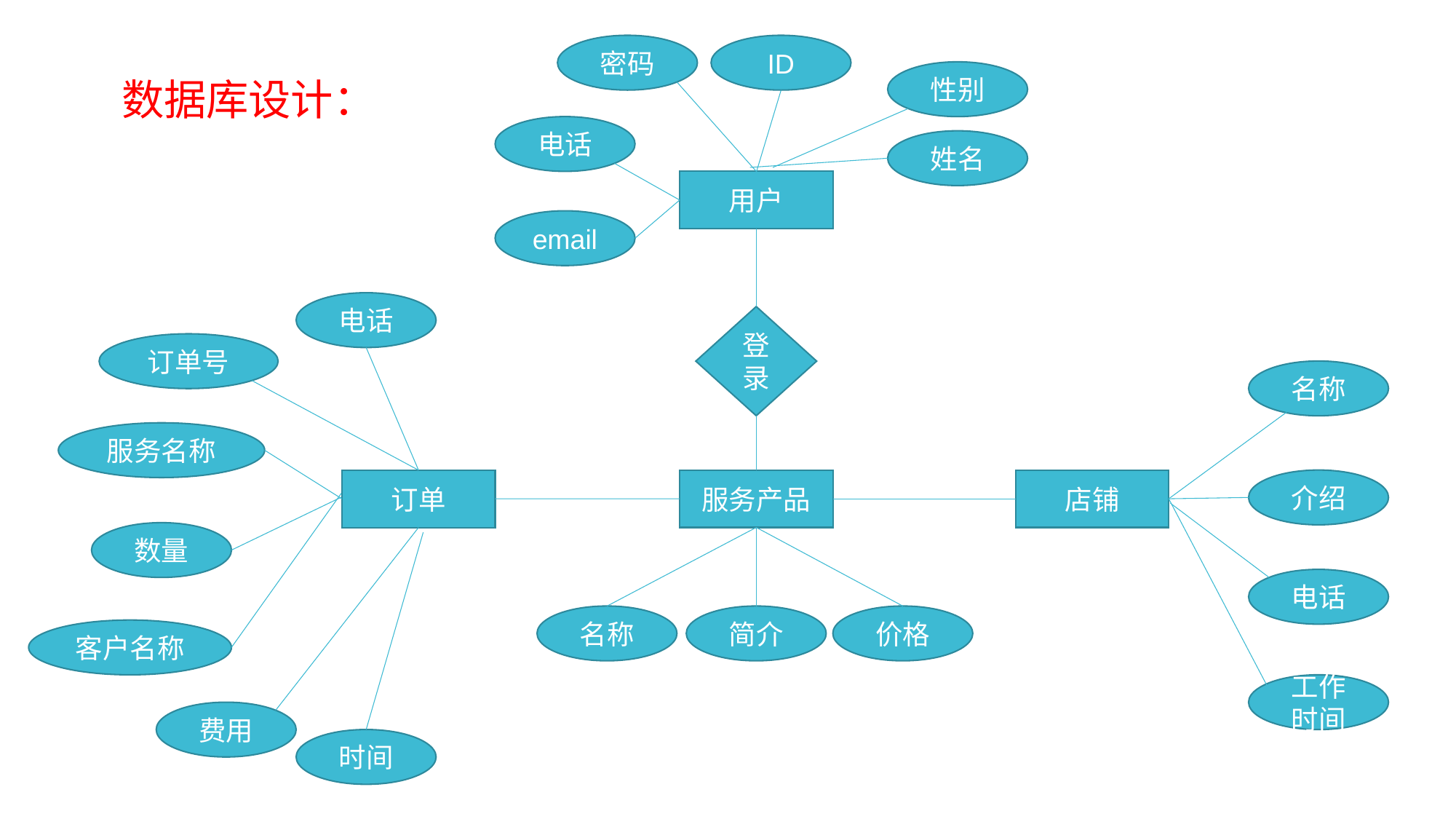

密码
ID
性别
数据库设计：
电话
姓名
用户
email
电话
登录
订单号
名称
服务名称
服务产品
店铺
介绍
订单
数量
电话
名称
简介
价格
客户名称
工作时间
费用
时间